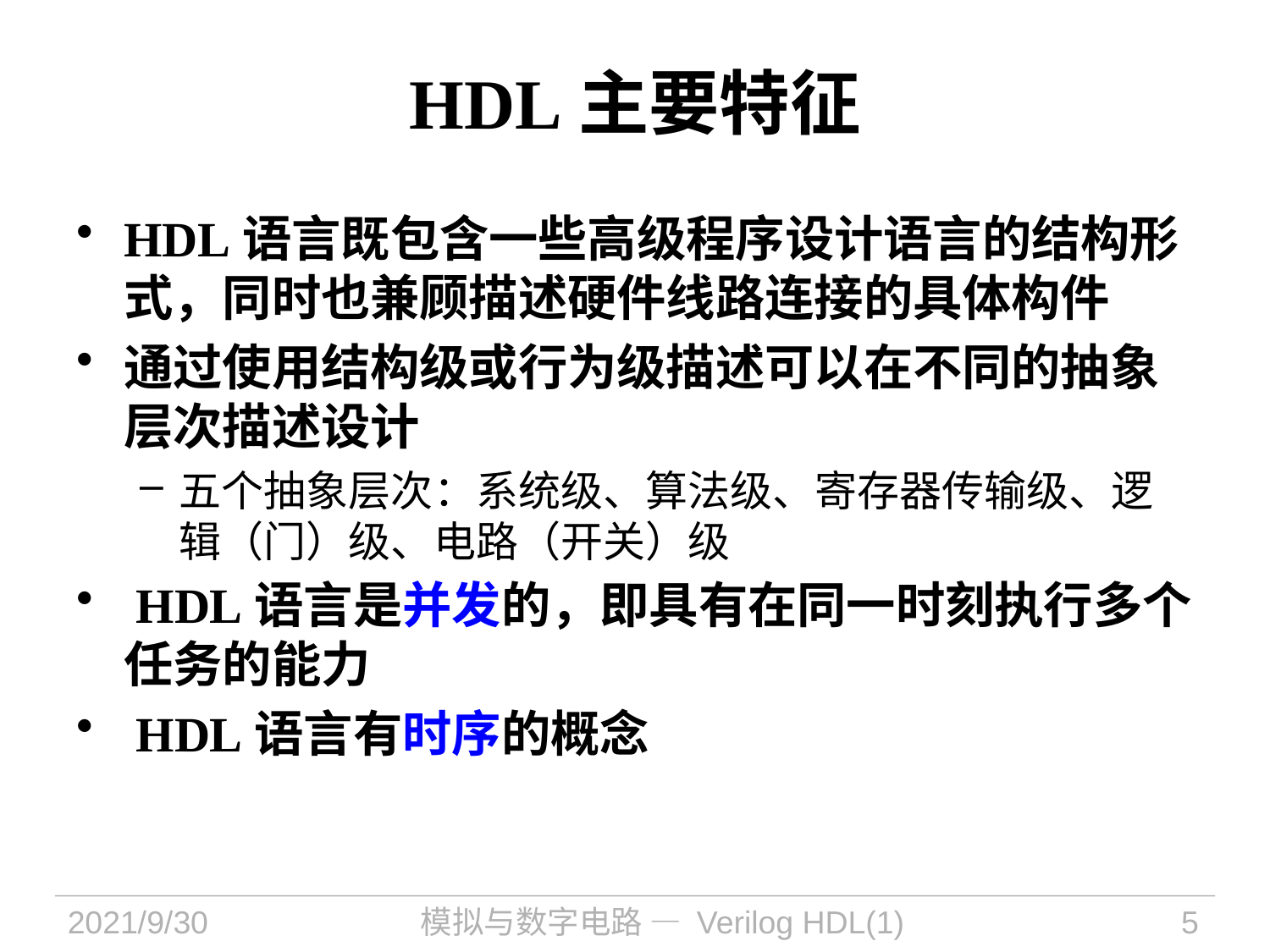

# HDL主要特征
HDL语言既包含一些高级程序设计语言的结构形式，同时也兼顾描述硬件线路连接的具体构件
通过使用结构级或行为级描述可以在不同的抽象层次描述设计
五个抽象层次：系统级、算法级、寄存器传输级、逻辑（门）级、电路（开关）级
 HDL语言是并发的，即具有在同一时刻执行多个任务的能力
 HDL语言有时序的概念
2021/9/30
模拟与数字电路 — Verilog HDL(1)
5